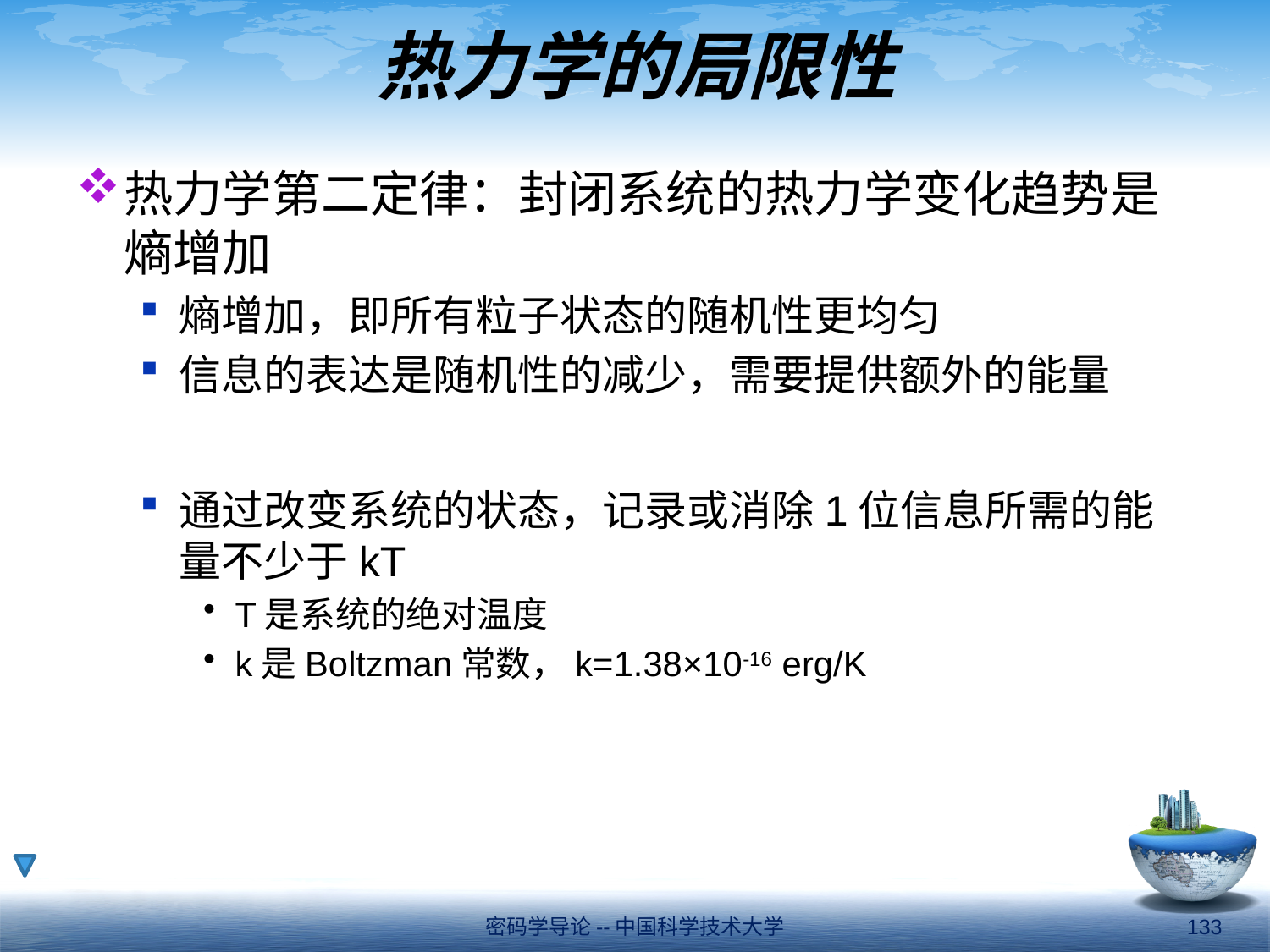

# 热力学的局限性
热力学第二定律：封闭系统的热力学变化趋势是熵增加
熵增加，即所有粒子状态的随机性更均匀
信息的表达是随机性的减少，需要提供额外的能量

通过改变系统的状态，记录或消除1位信息所需的能量不少于kT
T是系统的绝对温度
k是Boltzman常数，k=1.38×10-16 erg/K

密码学导论--中国科学技术大学
133